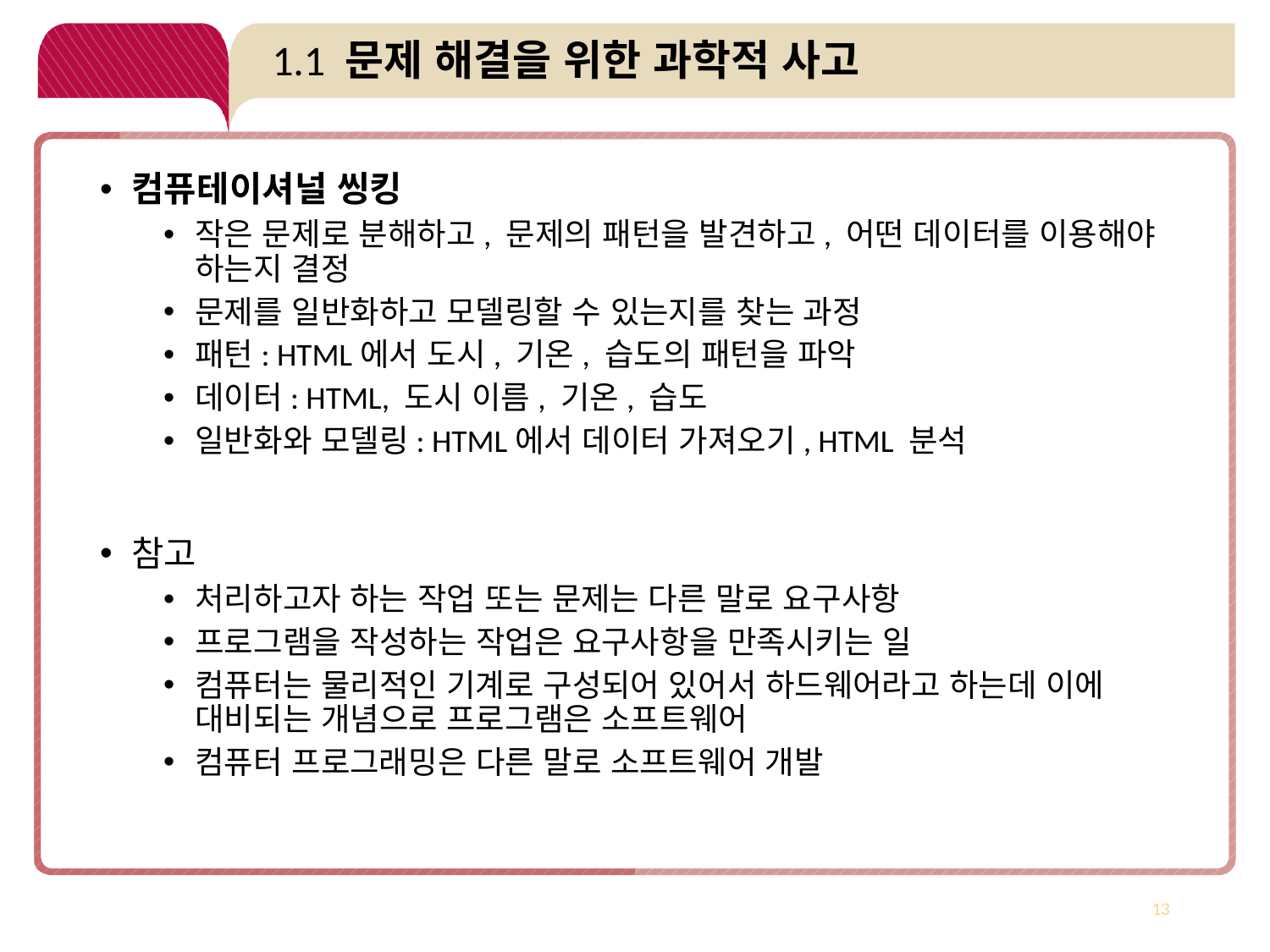

# 1.1 문제 해결을 위한 과학적 사고
컴퓨테이셔널 씽킹
작은 문제로 분해하고, 문제의 패턴을 발견하고, 어떤 데이터를 이용해야 하는지 결정
문제를 일반화하고 모델링할 수 있는지를 찾는 과정
패턴: HTML에서 도시, 기온, 습도의 패턴을 파악
데이터: HTML, 도시 이름, 기온, 습도
일반화와 모델링: HTML에서 데이터 가져오기, HTML 분석

참고
처리하고자 하는 작업 또는 문제는 다른 말로 요구사항
프로그램을 작성하는 작업은 요구사항을 만족시키는 일
컴퓨터는 물리적인 기계로 구성되어 있어서 하드웨어라고 하는데 이에 대비되는 개념으로 프로그램은 소프트웨어
컴퓨터 프로그래밍은 다른 말로 소프트웨어 개발

13